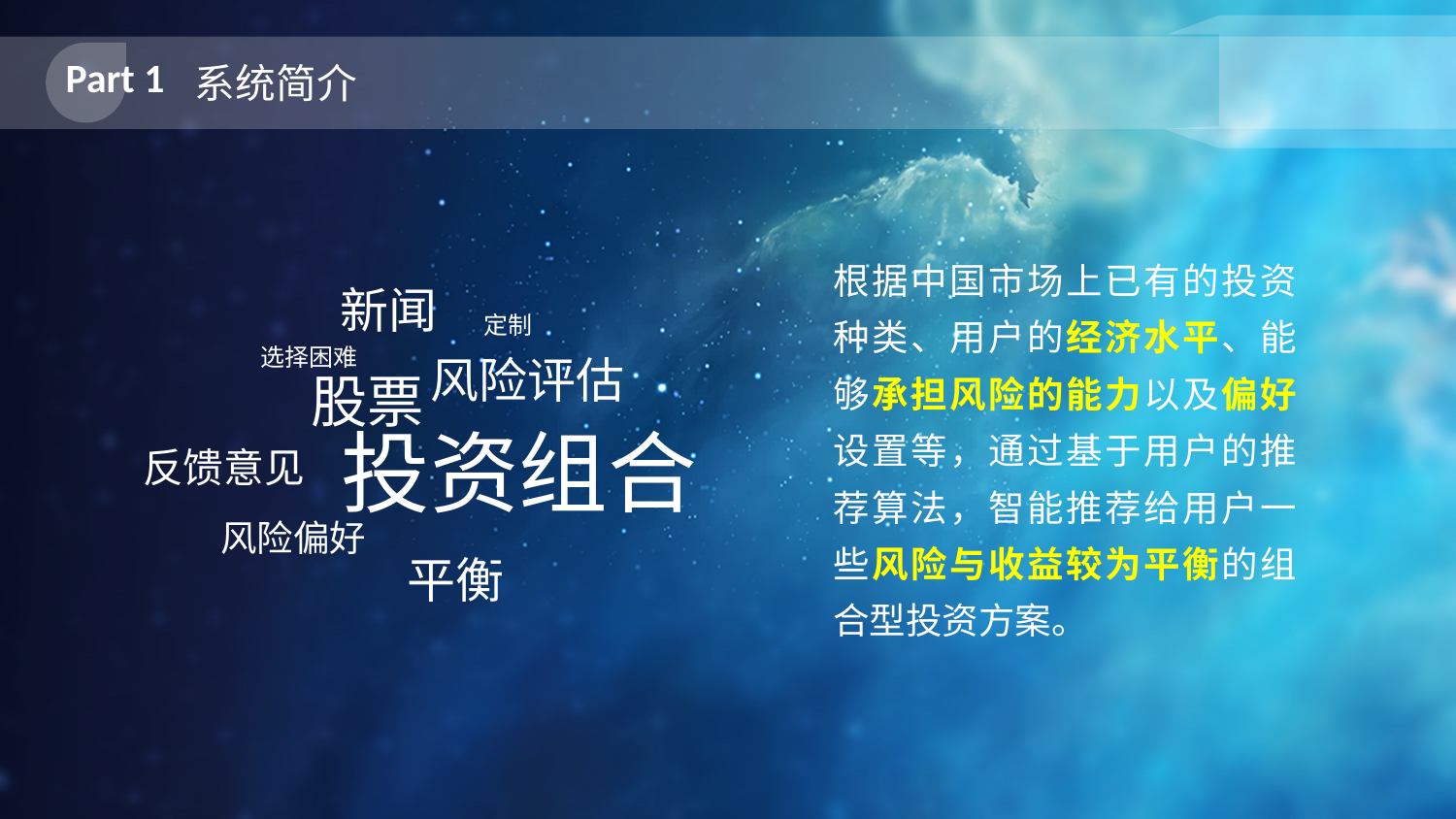

Part 1
系统简介
根据中国市场上已有的投资种类、用户的经济水平、能够承担风险的能力以及偏好设置等，通过基于用户的推荐算法，智能推荐给用户一些风险与收益较为平衡的组合型投资方案。
新闻
定制
选择困难
风险评估
股票
投资组合
反馈意见
风险偏好
平衡